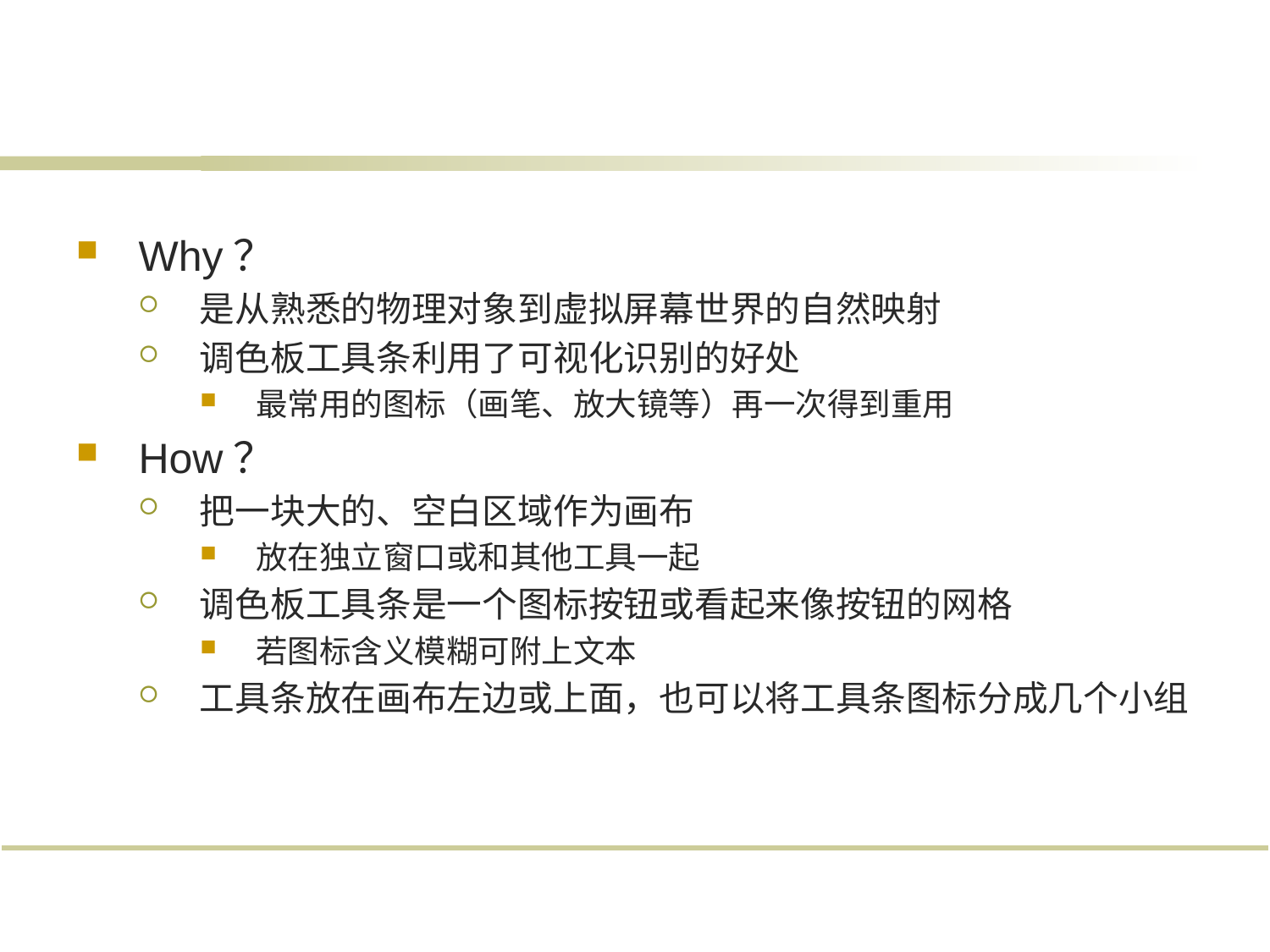

#
Why？
是从熟悉的物理对象到虚拟屏幕世界的自然映射
调色板工具条利用了可视化识别的好处
最常用的图标（画笔、放大镜等）再一次得到重用
How？
把一块大的、空白区域作为画布
放在独立窗口或和其他工具一起
调色板工具条是一个图标按钮或看起来像按钮的网格
若图标含义模糊可附上文本
工具条放在画布左边或上面，也可以将工具条图标分成几个小组